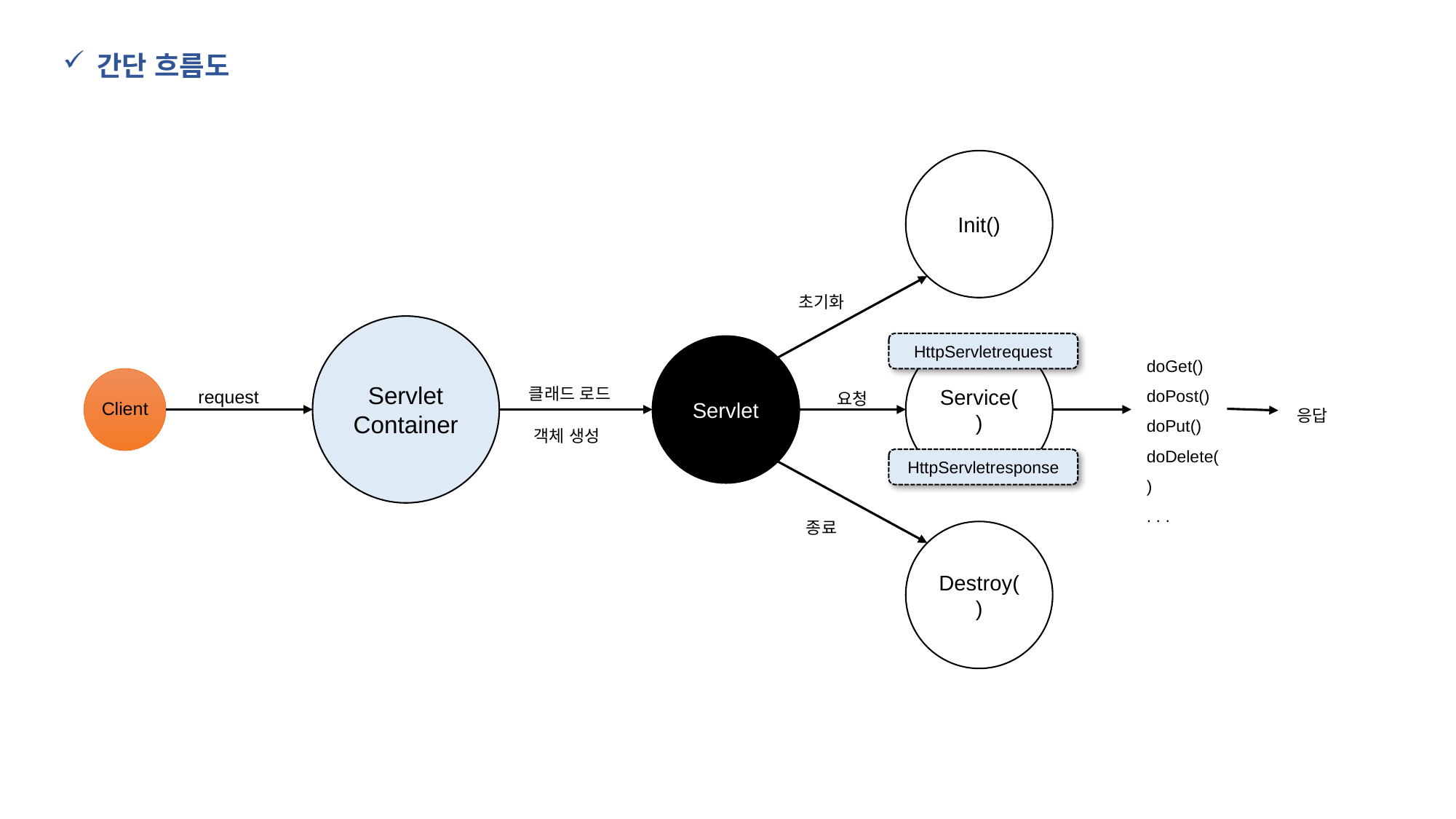

간단 흐름도
Init()
초기화
Servlet Container
HttpServletrequest
Servlet
Service()
doGet()
doPost()
doPut()
doDelete()
. . .
클래드 로드

request
요청
응답
Client
객체 생성
HttpServletresponse
종료
Destroy()